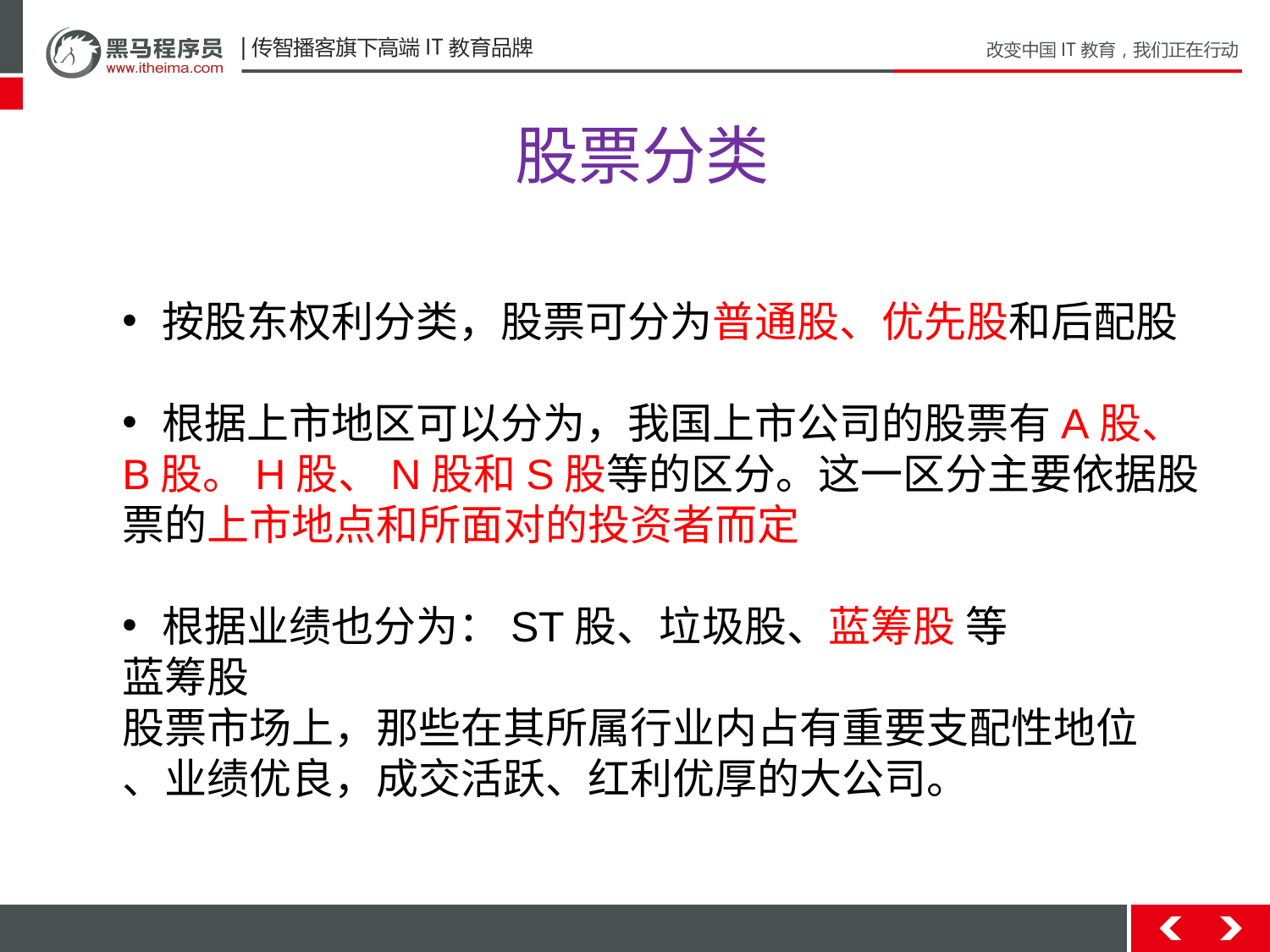

# 股票分类
按股东权利分类，股票可分为普通股、优先股和后配股

根据上市地区可以分为，我国上市公司的股票有A股、
B股。H股、N股和S股等的区分。这一区分主要依据股
票的上市地点和所面对的投资者而定

根据业绩也分为：ST股、垃圾股、蓝筹股 等
蓝筹股
股票市场上，那些在其所属行业内占有重要支配性地位
、业绩优良，成交活跃、红利优厚的大公司。